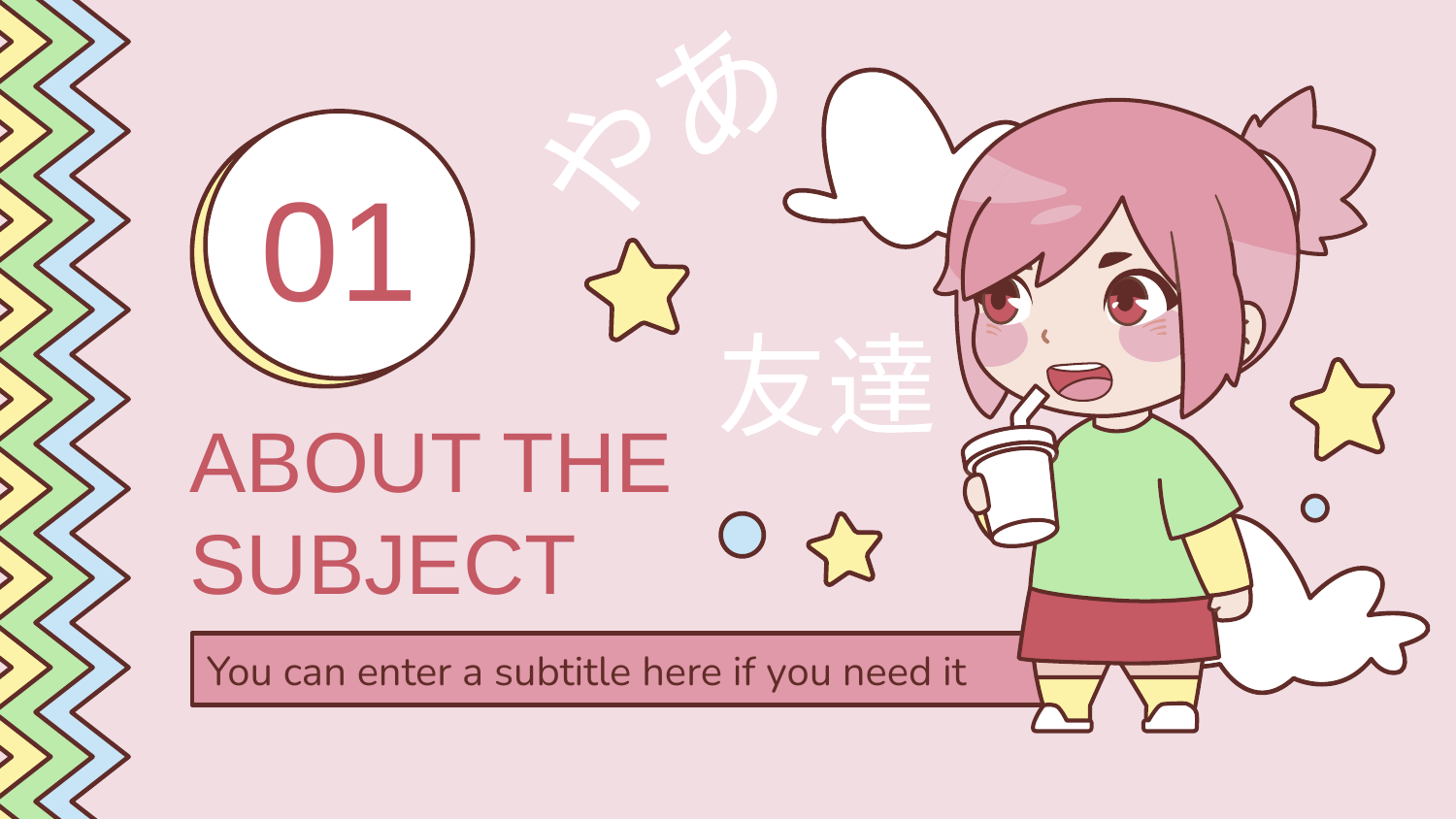

やあ

01

友達

# ABOUT THE SUBJECT

You can enter a subtitle here if you need it